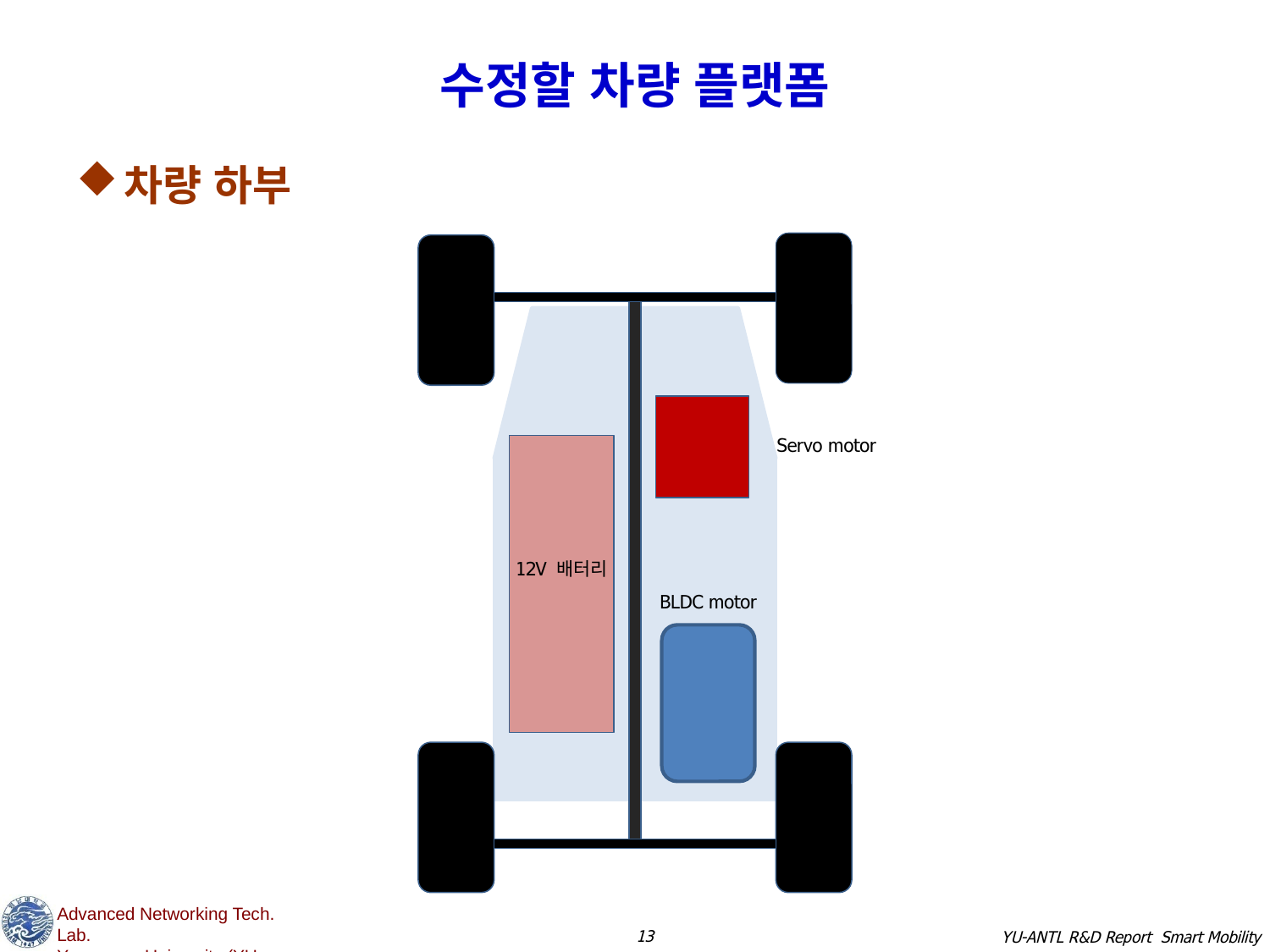

# 수정할 차량 플랫폼
차량 하부

Servo motor

12V 배터리
BLDC motor